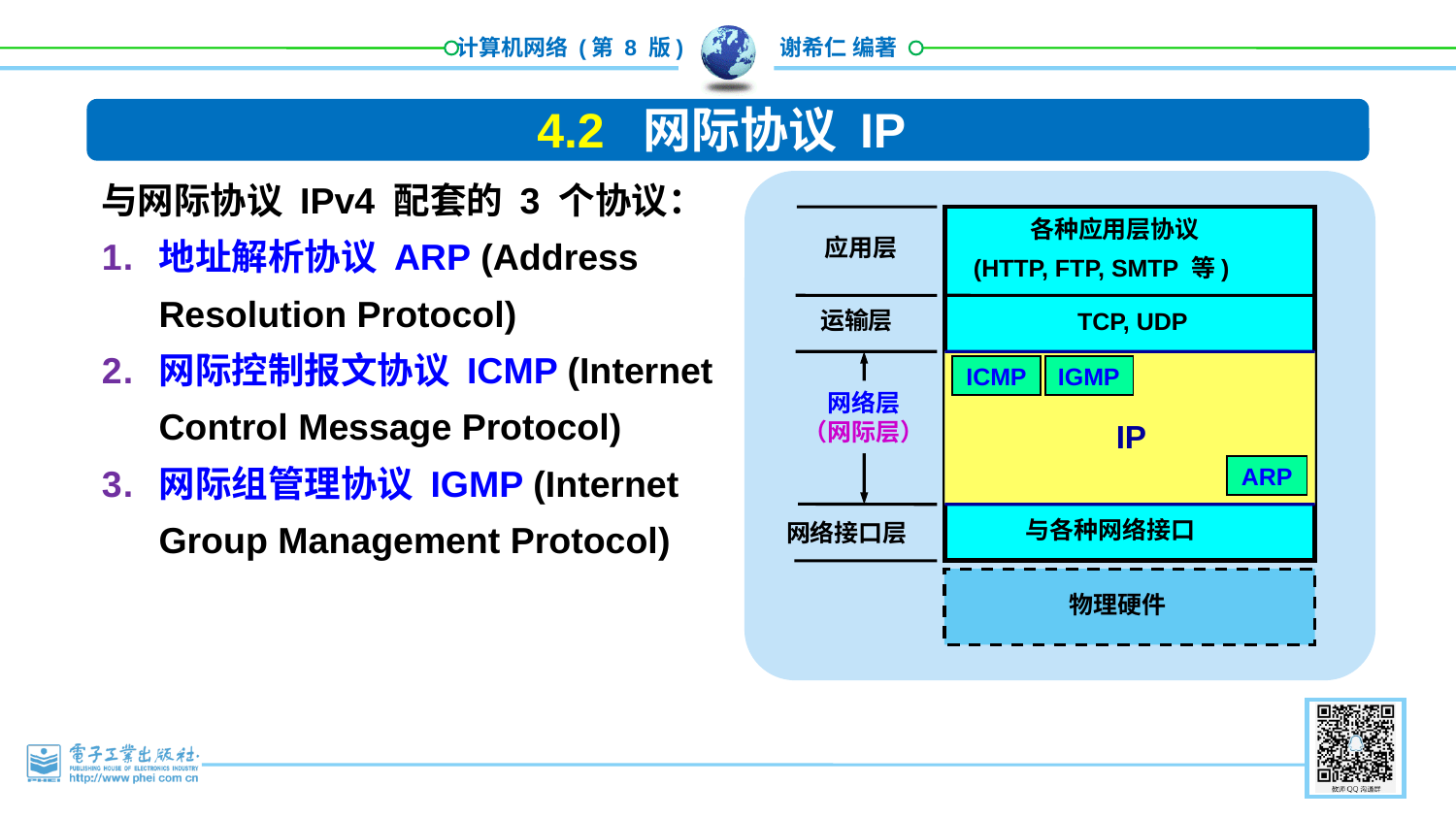

4.2  网际协议 IP

与网际协议 IPv4 配套的 3 个协议：
地址解析协议 ARP (Address Resolution Protocol)
网际控制报文协议 ICMP (Internet Control Message Protocol)
网际组管理协议 IGMP (Internet Group Management Protocol)

各种应用层协议

(HTTP, FTP, SMTP 等)

TCP, UDP

ICMP
IGMP
IP
ARP

与各种网络接口

物理硬件

应用层

运输层

网络层
（网际层）

  网络接口层